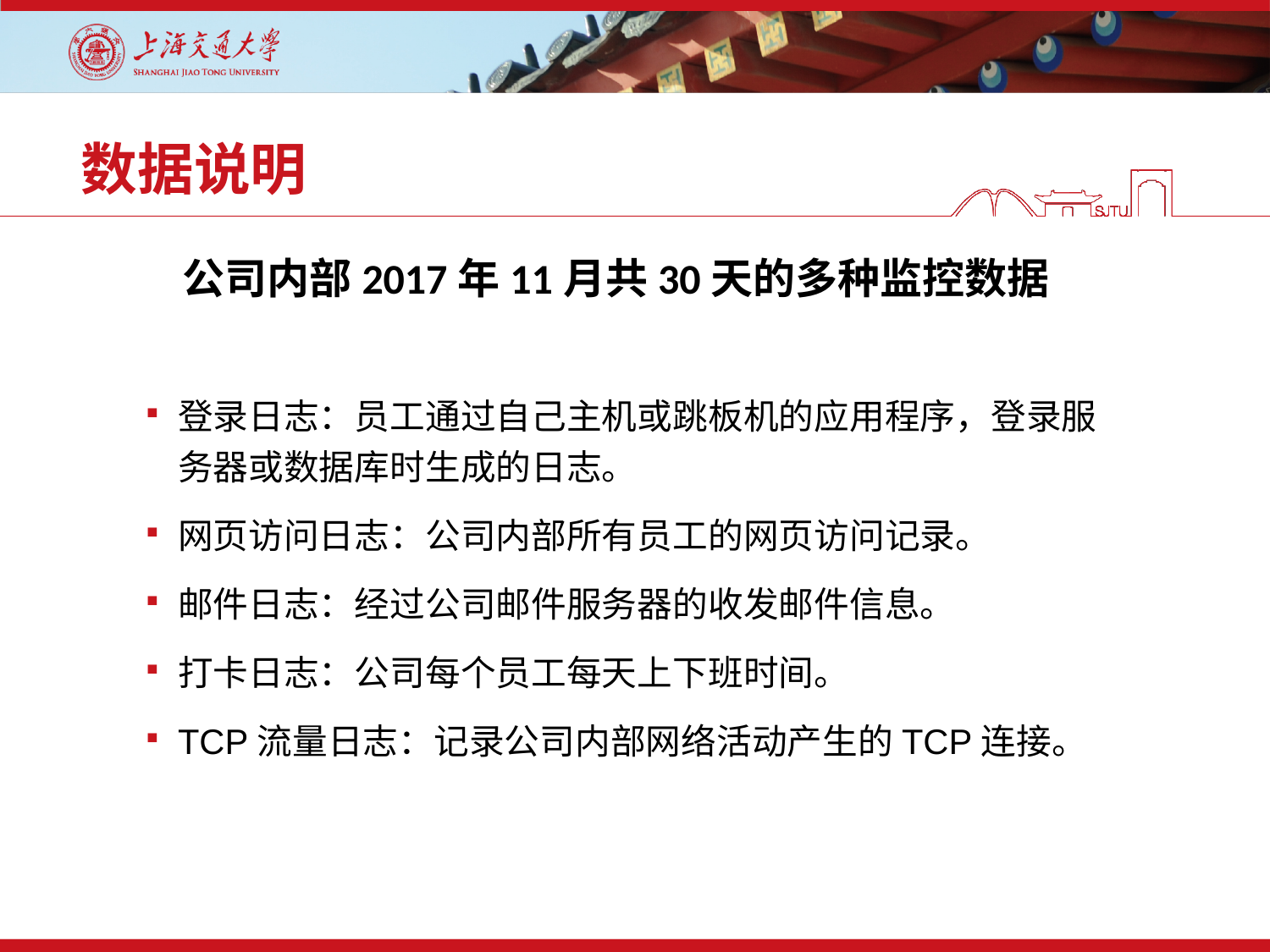

# 数据说明
公司内部2017年11月共30天的多种监控数据
登录日志：员工通过自己主机或跳板机的应用程序，登录服务器或数据库时生成的日志。
网页访问日志：公司内部所有员工的网页访问记录。
邮件日志：经过公司邮件服务器的收发邮件信息。
打卡日志：公司每个员工每天上下班时间。
TCP流量日志：记录公司内部网络活动产生的TCP连接。